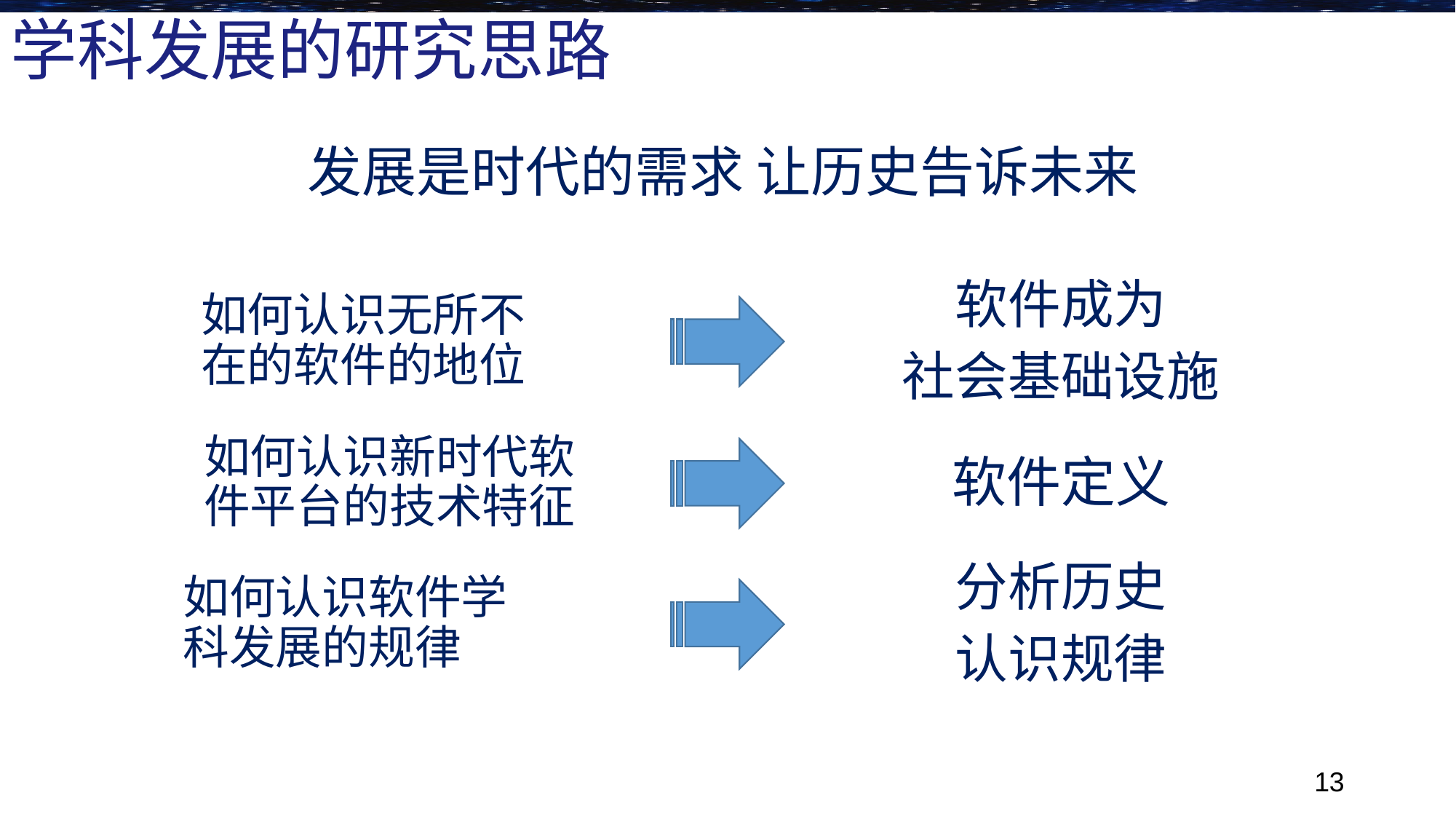

# 学科发展的研究思路
发展是时代的需求 让历史告诉未来
如何认识无所不在的软件的地位
软件成为
社会基础设施

如何认识新时代软件平台的技术特征
软件定义

如何认识软件学科发展的规律
分析历史
认识规律

13